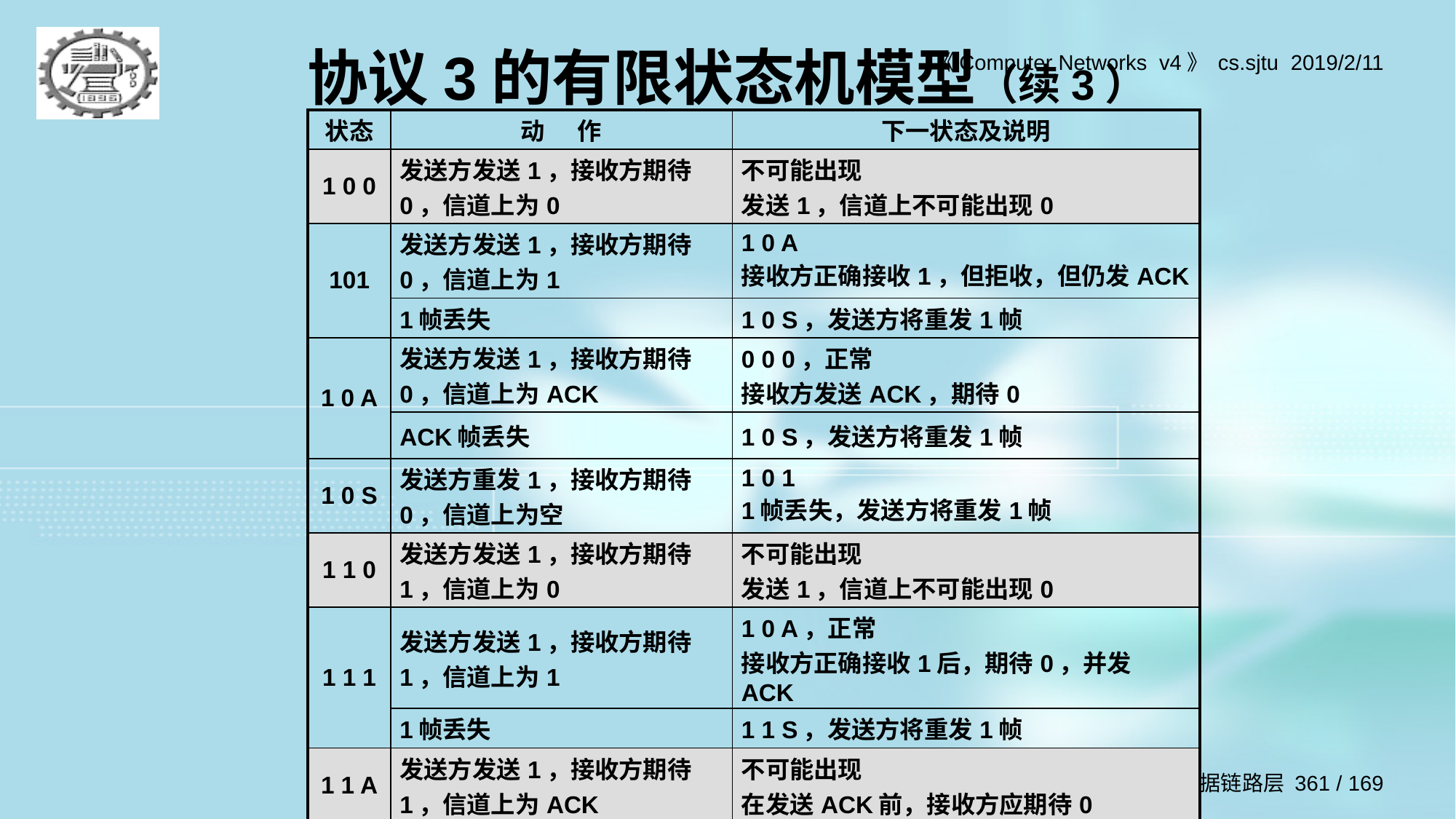

# 协议3的有限状态机模型（续3）
| 状态 | 动 作 | 下一状态及说明 |
| --- | --- | --- |
| 1 0 0 | 发送方发送1，接收方期待0，信道上为0 | 不可能出现 发送1，信道上不可能出现0 |
| 101 | 发送方发送1，接收方期待0，信道上为1 | 1 0 A 接收方正确接收1，但拒收，但仍发ACK |
|  | 1帧丢失 | 1 0 S，发送方将重发1帧 |
| 1 0 A | 发送方发送1，接收方期待0，信道上为ACK | 0 0 0，正常 接收方发送ACK，期待0 |
|  | ACK帧丢失 | 1 0 S，发送方将重发1帧 |
| 1 0 S | 发送方重发1，接收方期待0，信道上为空 | 1 0 1 1帧丢失，发送方将重发1帧 |
| 1 1 0 | 发送方发送1，接收方期待1，信道上为0 | 不可能出现 发送1，信道上不可能出现0 |
| 1 1 1 | 发送方发送1，接收方期待1，信道上为1 | 1 0 A，正常 接收方正确接收1后，期待0，并发ACK |
|  | 1帧丢失 | 1 1 S，发送方将重发1帧 |
| 1 1 A | 发送方发送1，接收方期待1，信道上为ACK | 不可能出现 在发送ACK前，接收方应期待0 |
| 1 1 S | 发送方发送1，接收方期待1，信道上为空 | 1 1 1 1帧丢失，将重发1帧 |